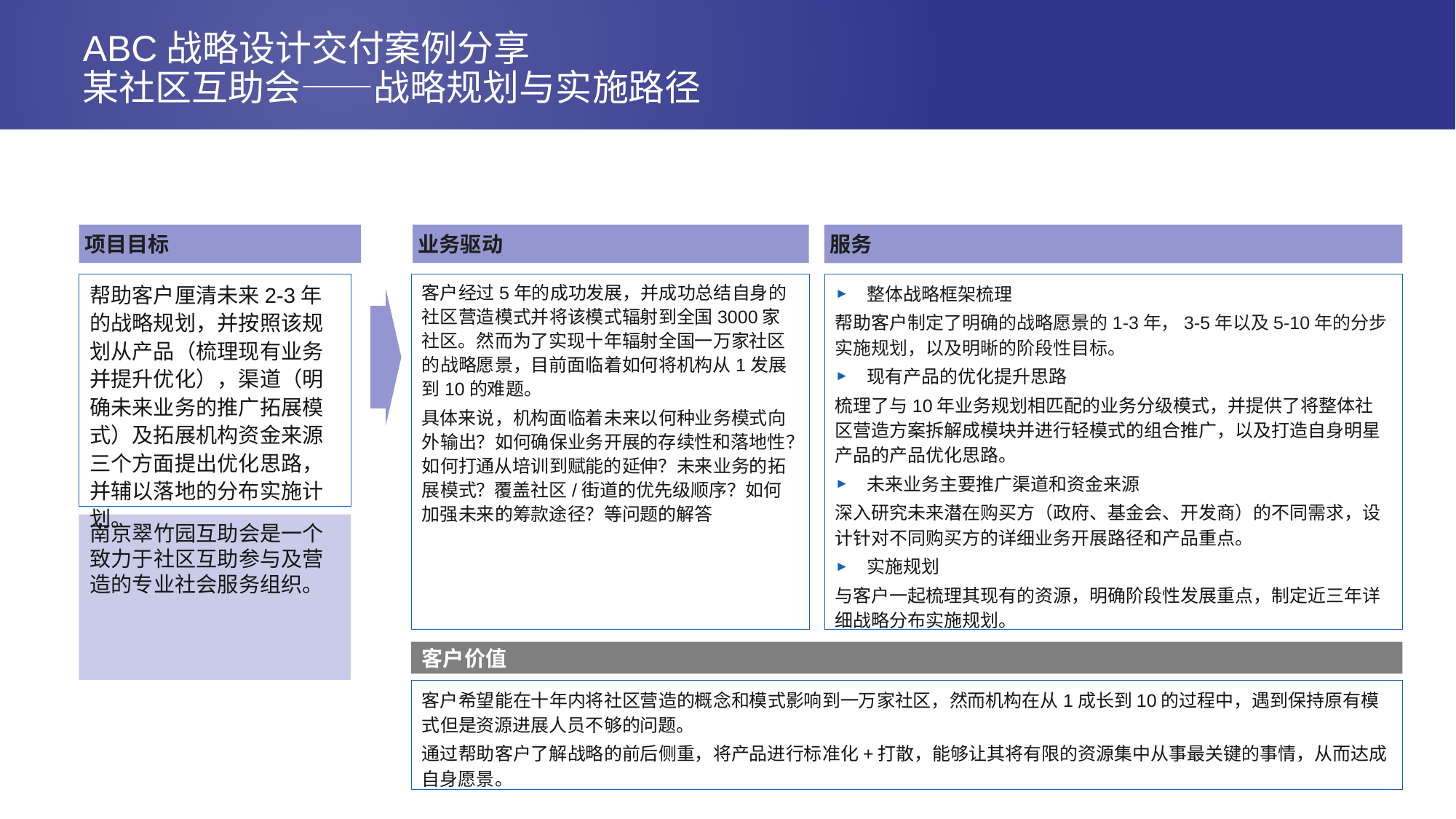

# ABC战略设计交付案例分享 某社区互助会——战略规划与实施路径
项目目标
业务驱动
服务
客户经过5年的成功发展，并成功总结自身的社区营造模式并将该模式辐射到全国3000家社区。然而为了实现十年辐射全国一万家社区的战略愿景，目前面临着如何将机构从1发展到10的难题。
具体来说，机构面临着未来以何种业务模式向外输出？如何确保业务开展的存续性和落地性？如何打通从培训到赋能的延伸？未来业务的拓展模式？覆盖社区/街道的优先级顺序？如何加强未来的筹款途径？等问题的解答
整体战略框架梳理
帮助客户制定了明确的战略愿景的1-3年，3-5年以及5-10年的分步实施规划，以及明晰的阶段性目标。
现有产品的优化提升思路
梳理了与10年业务规划相匹配的业务分级模式，并提供了将整体社区营造方案拆解成模块并进行轻模式的组合推广，以及打造自身明星产品的产品优化思路。
未来业务主要推广渠道和资金来源
深入研究未来潜在购买方（政府、基金会、开发商）的不同需求，设计针对不同购买方的详细业务开展路径和产品重点。
实施规划
与客户一起梳理其现有的资源，明确阶段性发展重点，制定近三年详细战略分布实施规划。
帮助客户厘清未来2-3年的战略规划，并按照该规划从产品（梳理现有业务并提升优化），渠道（明确未来业务的推广拓展模式）及拓展机构资金来源三个方面提出优化思路，并辅以落地的分布实施计划。

南京翠竹园互助会是一个致力于社区互助参与及营造的专业社会服务组织。
客户价值
客户希望能在十年内将社区营造的概念和模式影响到一万家社区，然而机构在从1成长到10的过程中，遇到保持原有模式但是资源进展人员不够的问题。
通过帮助客户了解战略的前后侧重，将产品进行标准化+打散，能够让其将有限的资源集中从事最关键的事情，从而达成自身愿景。